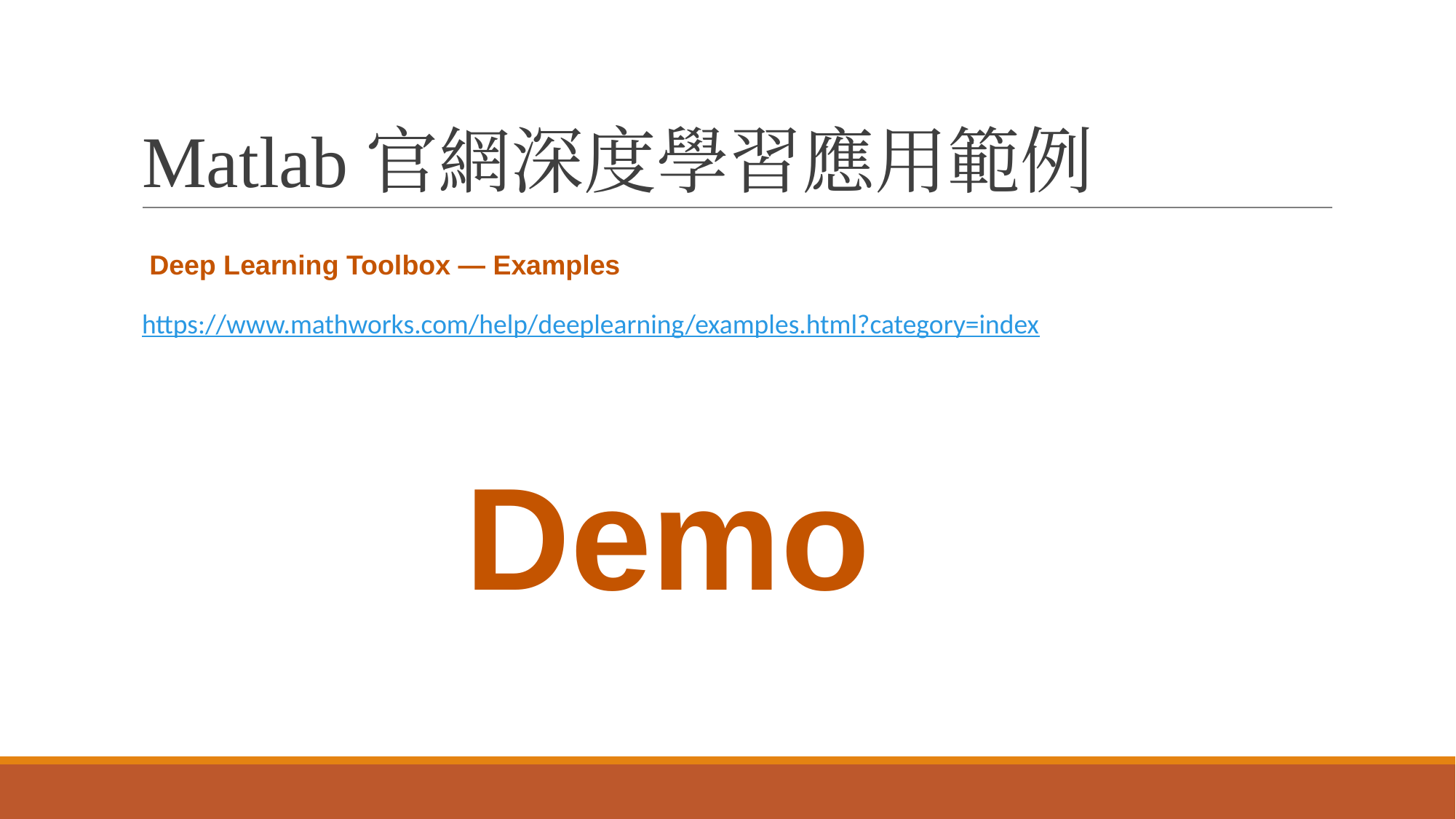

# Matlab官網深度學習應用範例
Deep Learning Toolbox — Examples
https://www.mathworks.com/help/deeplearning/examples.html?category=index
Demo